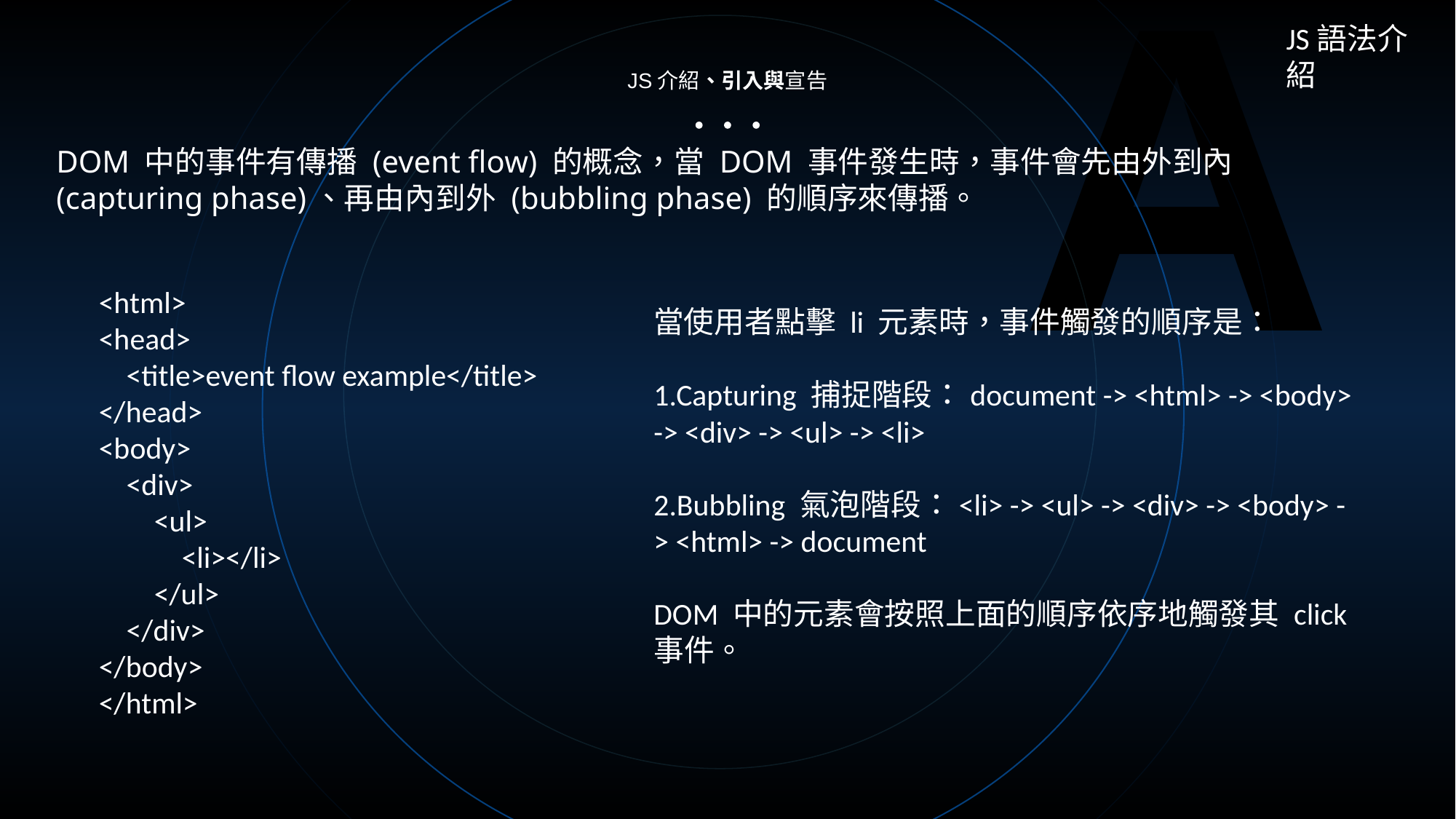

A

JS語法介紹

JS介紹、引入與宣告

DOM 中的事件有傳播 (event flow) 的概念，當 DOM 事件發生時，事件會先由外到內 (capturing phase)、再由內到外 (bubbling phase) 的順序來傳播。
<html>
<head>
    <title>event flow example</title>
</head>
<body>
    <div>
        <ul>
            <li></li>
        </ul>
    </div>
</body>
</html>
當使用者點擊 li 元素時，事件觸發的順序是：

1.Capturing 捕捉階段：document -> <html> -> <body> -> <div> -> <ul> -> <li>

2.Bubbling 氣泡階段：<li> -> <ul> -> <div> -> <body> -> <html> -> document

DOM 中的元素會按照上面的順序依序地觸發其 click 事件。